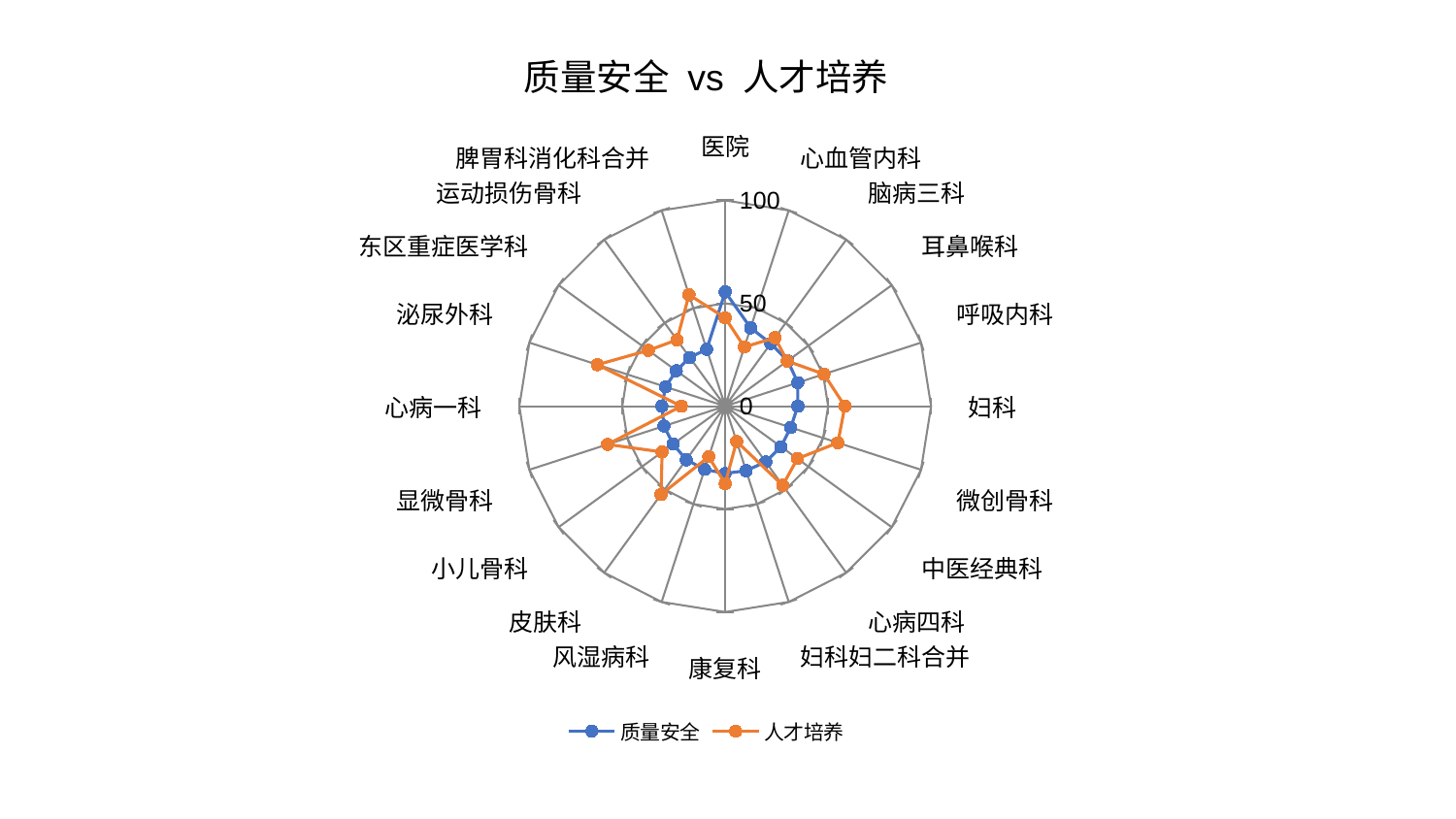

### Chart: 质量安全 vs 人才培养

| Category | 质量安全 | 人才培养 |
|---|---|---|
| 医院 | 55.53573143003357 | 42.9287794499555 |
| 心血管内科 | 40.010348882490824 | 30.265428132979725 |
| 脑病三科 | 37.67278953642697 | 41.140122678189925 |
| 耳鼻喉科 | 37.54425420958655 | 37.282208922365406 |
| 呼吸内科 | 37.10581469532677 | 50.44848438085652 |
| 妇科 | 35.29941768756632 | 58.13871275783331 |
| 微创骨科 | 33.51220068248155 | 57.55171141744241 |
| 中医经典科 | 33.48598555279222 | 43.370372045114486 |
| 心病四科 | 33.47168228877102 | 47.52857540102312 |
| 妇科妇二科合并 | 32.93444785575386 | 17.989394006137047 |
| 康复科 | 32.69029301288871 | 37.61807231591872 |
| 风湿病科 | 32.30940075233775 | 25.875525900496154 |
| 皮肤科 | 32.19849866023047 | 53.04566428240954 |
| 小儿骨科 | 31.30901183134036 | 37.88324658039665 |
| 显微骨科 | 31.266453322815018 | 60.146203379238976 |
| 心病一科 | 30.76481410432205 | 21.31540874486904 |
| 泌尿外科 | 30.452797761024005 | 65.29946907657724 |
| 东区重症医学科 | 29.352649953162334 | 46.166093744280865 |
| 运动损伤骨科 | 29.30813133238761 | 39.84146903869446 |
| 脾胃科消化科合并 | 29.021374797837545 | 56.92219890841457 |
12